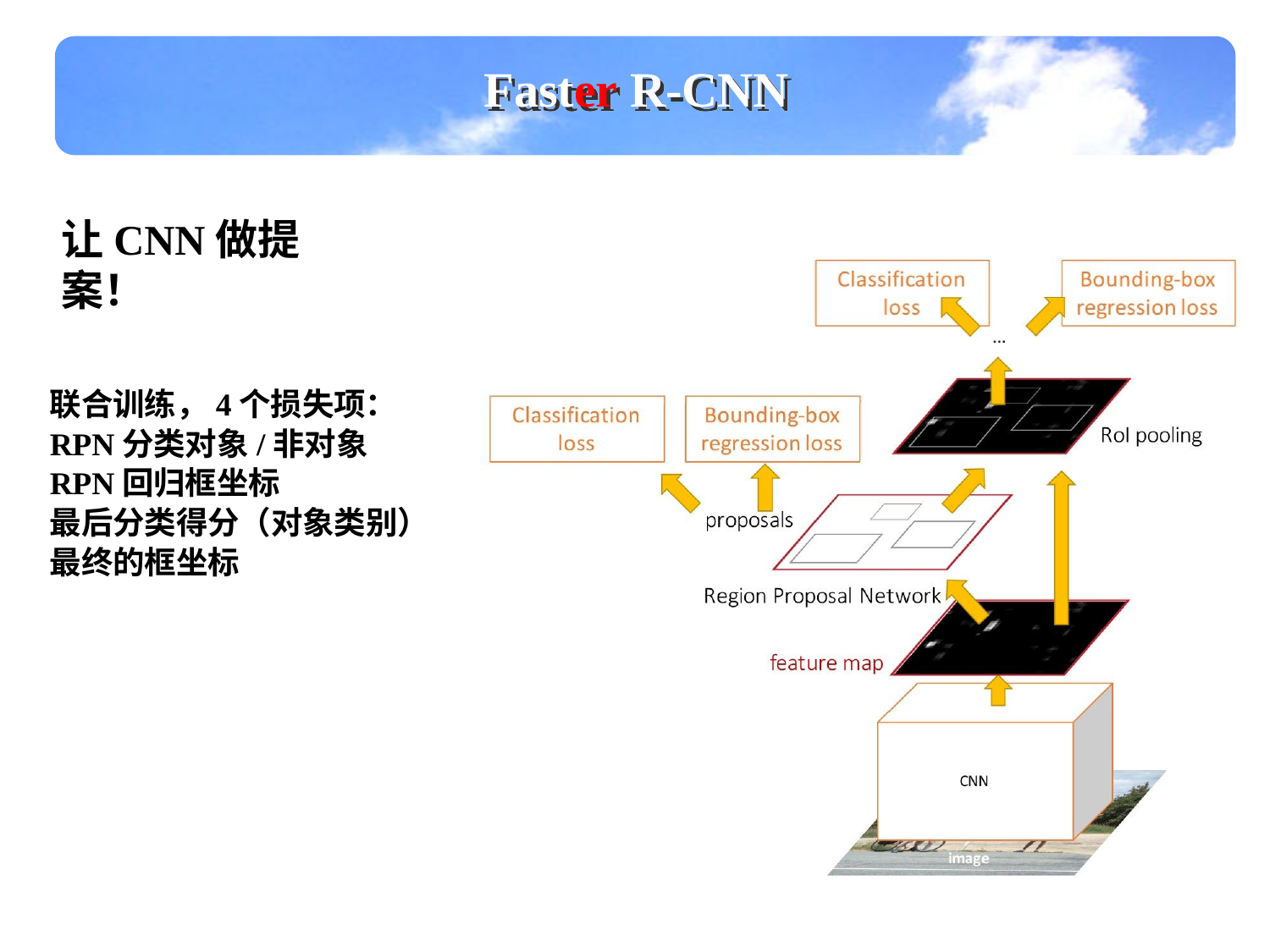

Faster R-CNN
让CNN做提案！

联合训练，4个损失项：
RPN分类对象/非对象
RPN回归框坐标
最后分类得分（对象类别）
最终的框坐标